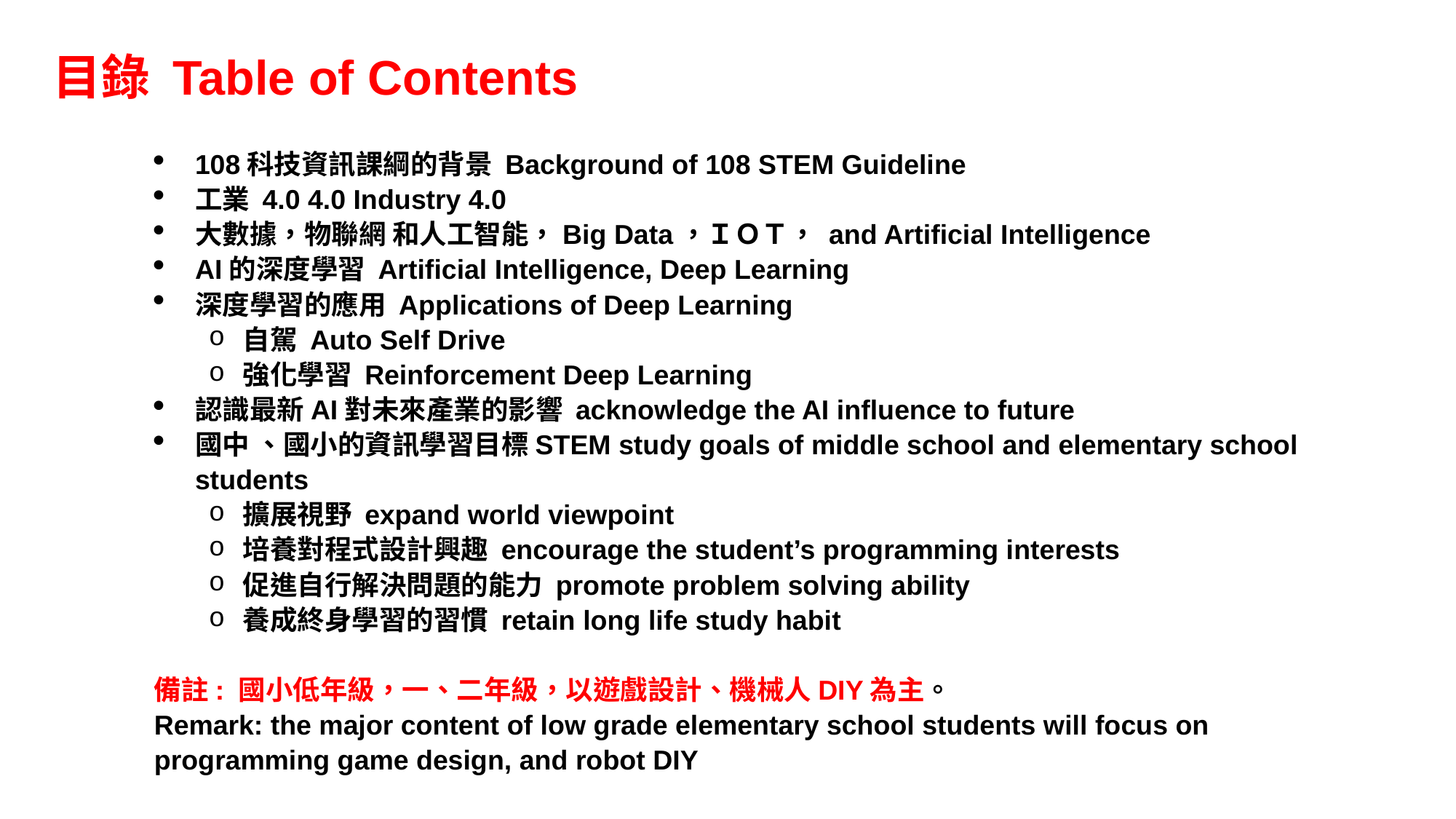

# 目錄 Table of Contents
108科技資訊課綱的背景 Background of 108 STEM Guideline
工業 4.0 4.0 Industry 4.0
大數據，物聯網 和人工智能，Big Data，ＩＯＴ， and Artificial Intelligence
AI的深度學習 Artificial Intelligence, Deep Learning
深度學習的應用 Applications of Deep Learning
自駕 Auto Self Drive
強化學習 Reinforcement Deep Learning
認識最新AI對未來產業的影響 acknowledge the AI influence to future
國中 、國小的資訊學習目標STEM study goals of middle school and elementary school students
擴展視野 expand world viewpoint
培養對程式設計興趣 encourage the student’s programming interests
促進自行解決問題的能力 promote problem solving ability
養成終身學習的習慣 retain long life study habit

備註: 國小低年級，一、二年級，以遊戲設計、機械人DIY為主。
Remark: the major content of low grade elementary school students will focus on programming game design, and robot DIY